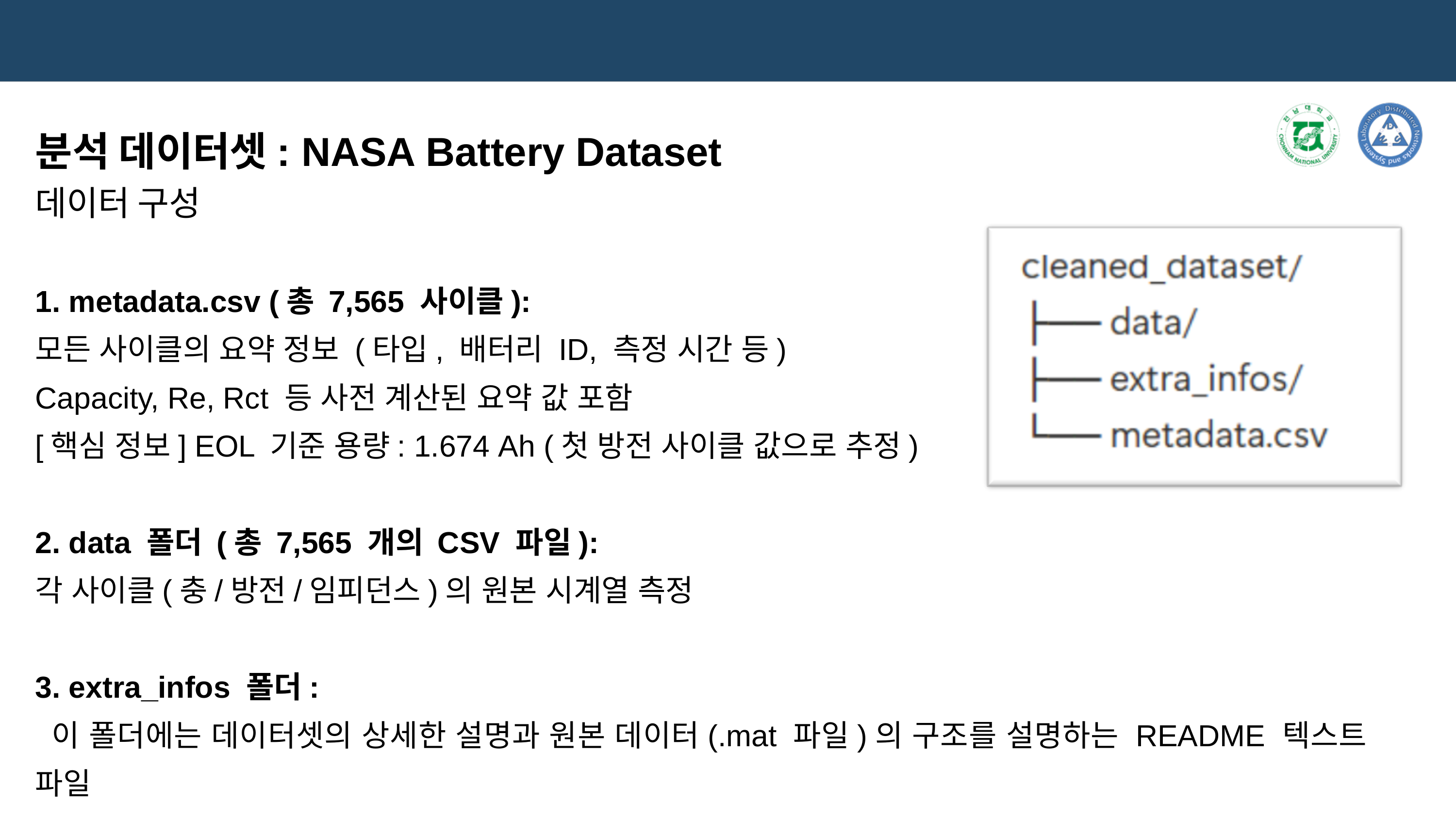

분석 데이터셋: NASA Battery Dataset
데이터 구성

1. metadata.csv (총 7,565 사이클):
모든 사이클의 요약 정보 (타입, 배터리 ID, 측정 시간 등)
Capacity, Re, Rct 등 사전 계산된 요약 값 포함
[핵심 정보] EOL 기준 용량: 1.674 Ah (첫 방전 사이클 값으로 추정)

2. data 폴더 (총 7,565 개의 CSV 파일):
각 사이클(충/방전/임피던스)의 원본 시계열 측정

3. extra_infos 폴더:
 이 폴더에는 데이터셋의 상세한 설명과 원본 데이터(.mat 파일)의 구조를 설명하는 README 텍스트 파일